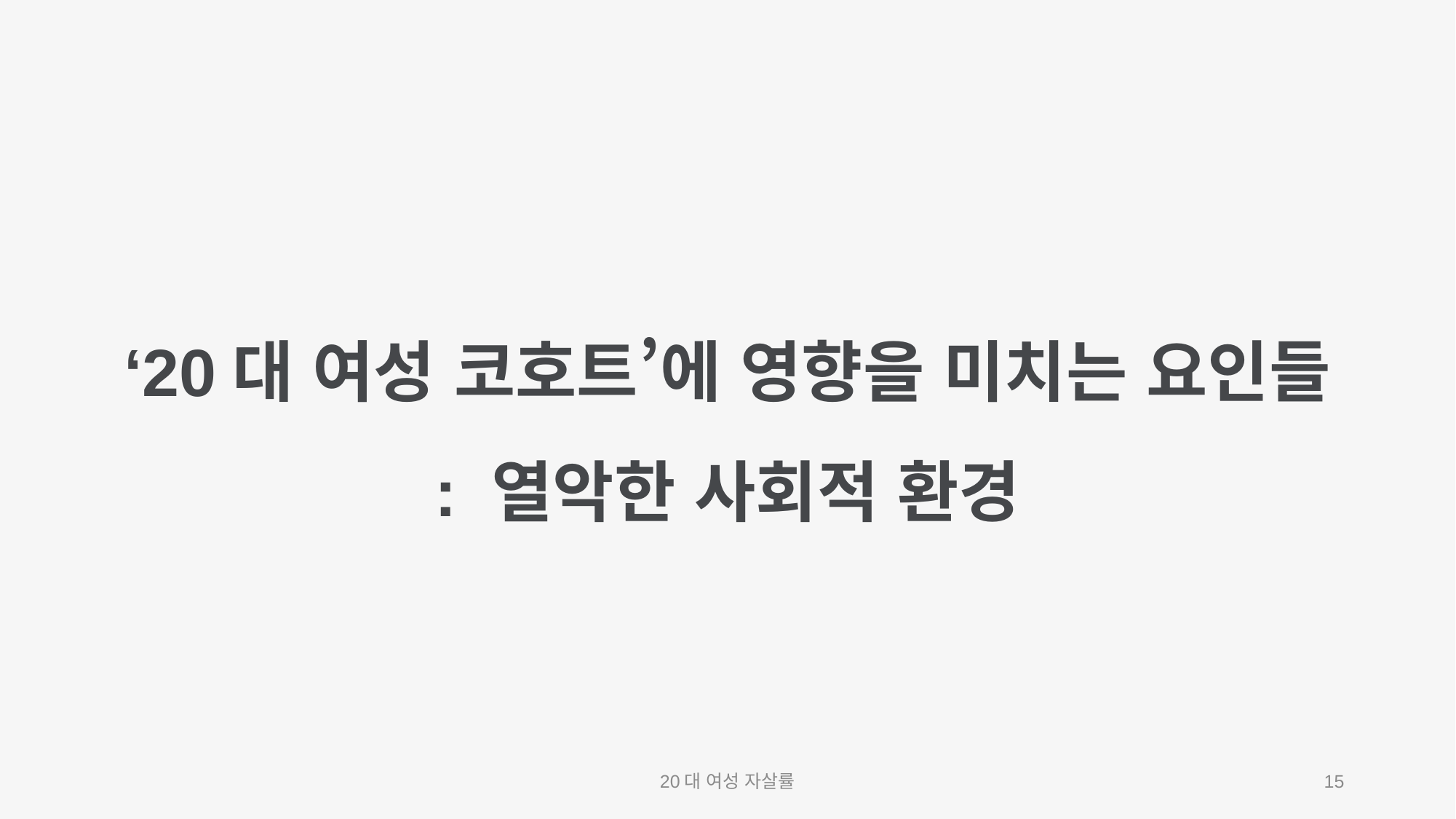

# ‘20대 여성 코호트’에 영향을 미치는 요인들 : 열악한 사회적 환경
20대 여성 자살률
15